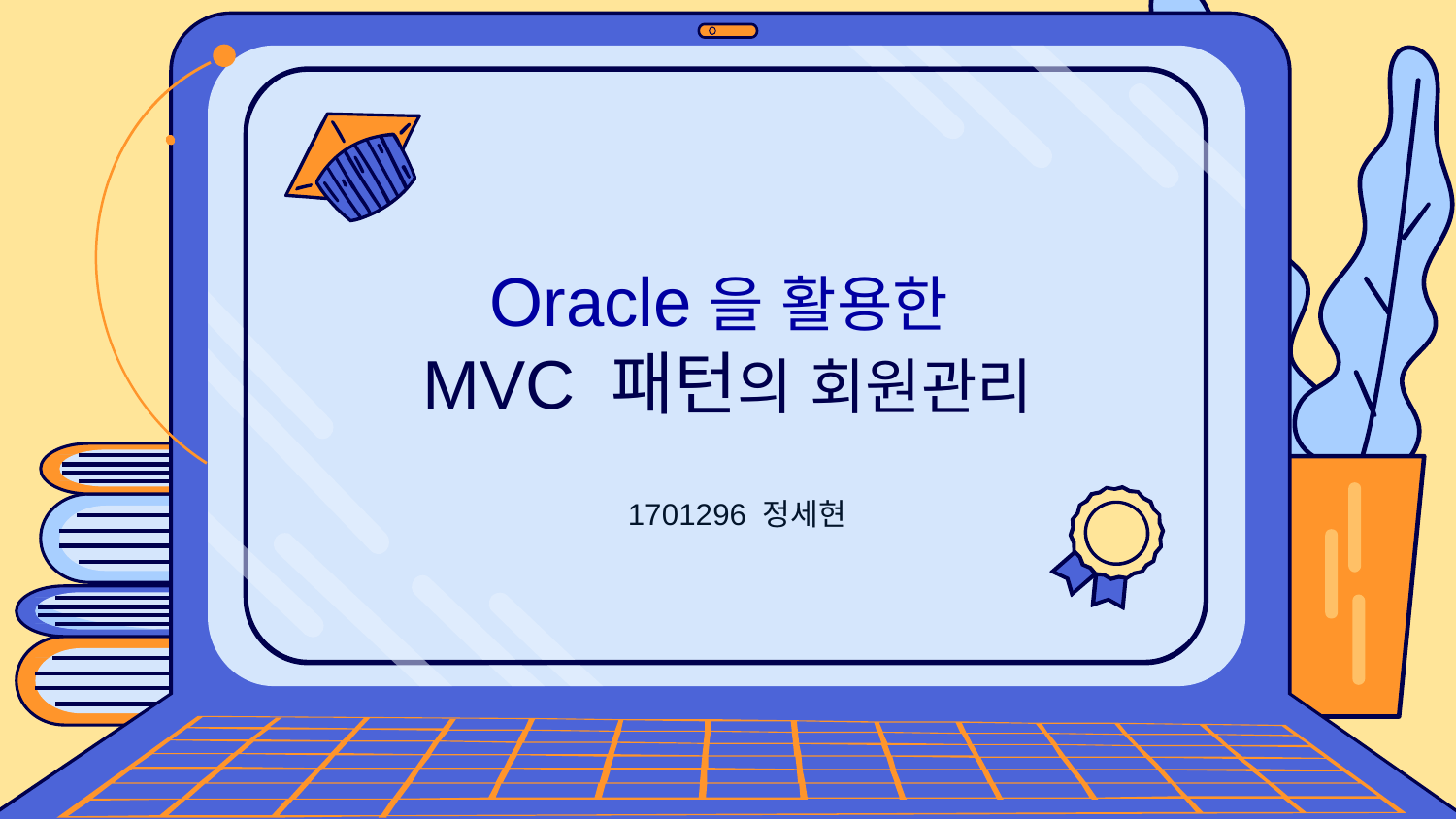

# Oracle을 활용한 MVC 패턴의 회원관리
1701296 정세현